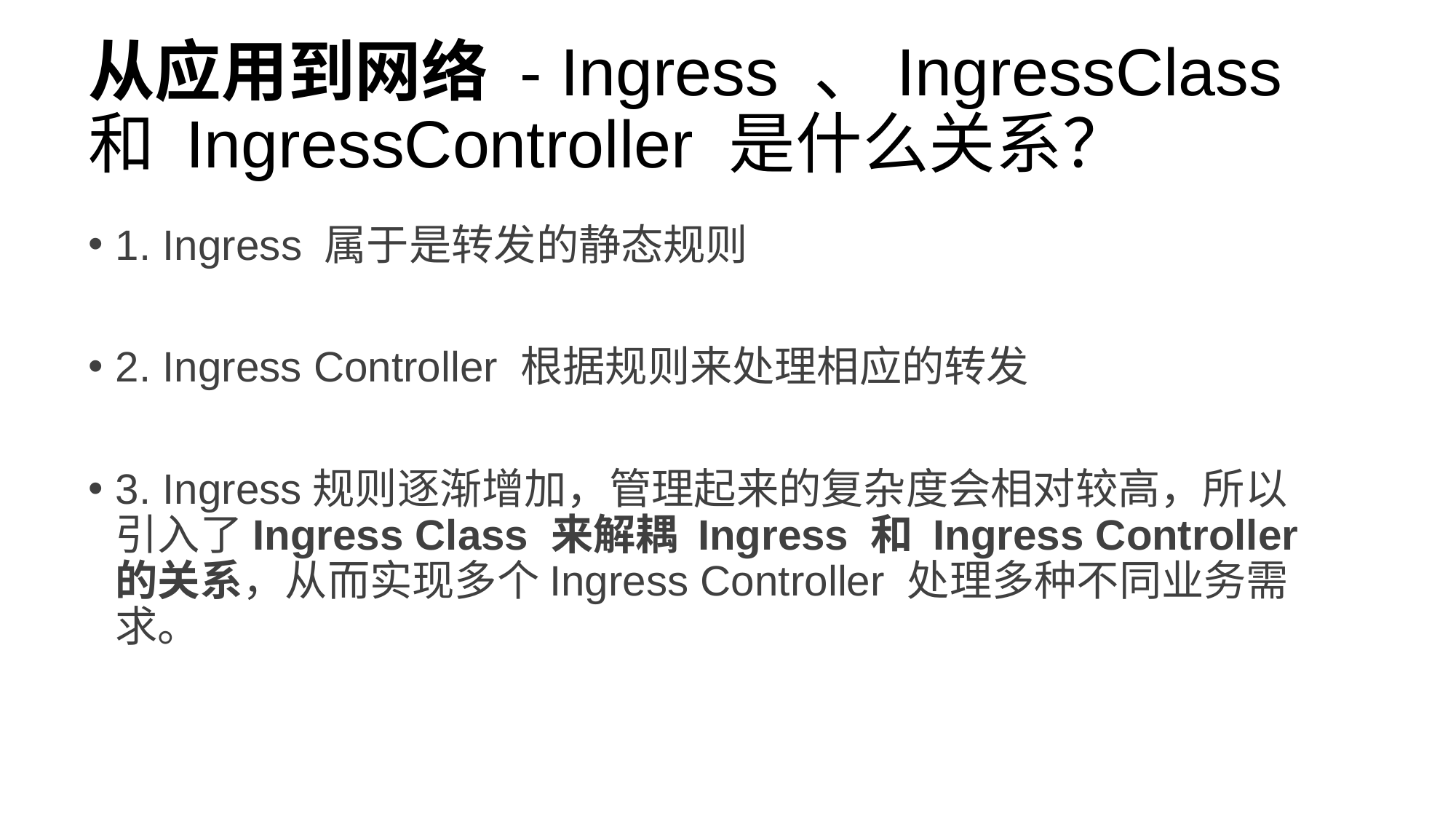

# 从应用到网络 - Ingress 、IngressClass 和 IngressController 是什么关系？
1. Ingress 属于是转发的静态规则

2. Ingress Controller 根据规则来处理相应的转发

3. Ingress规则逐渐增加，管理起来的复杂度会相对较高，所以引入了Ingress Class 来解耦 Ingress 和 Ingress Controller 的关系，从而实现多个Ingress Controller 处理多种不同业务需求。